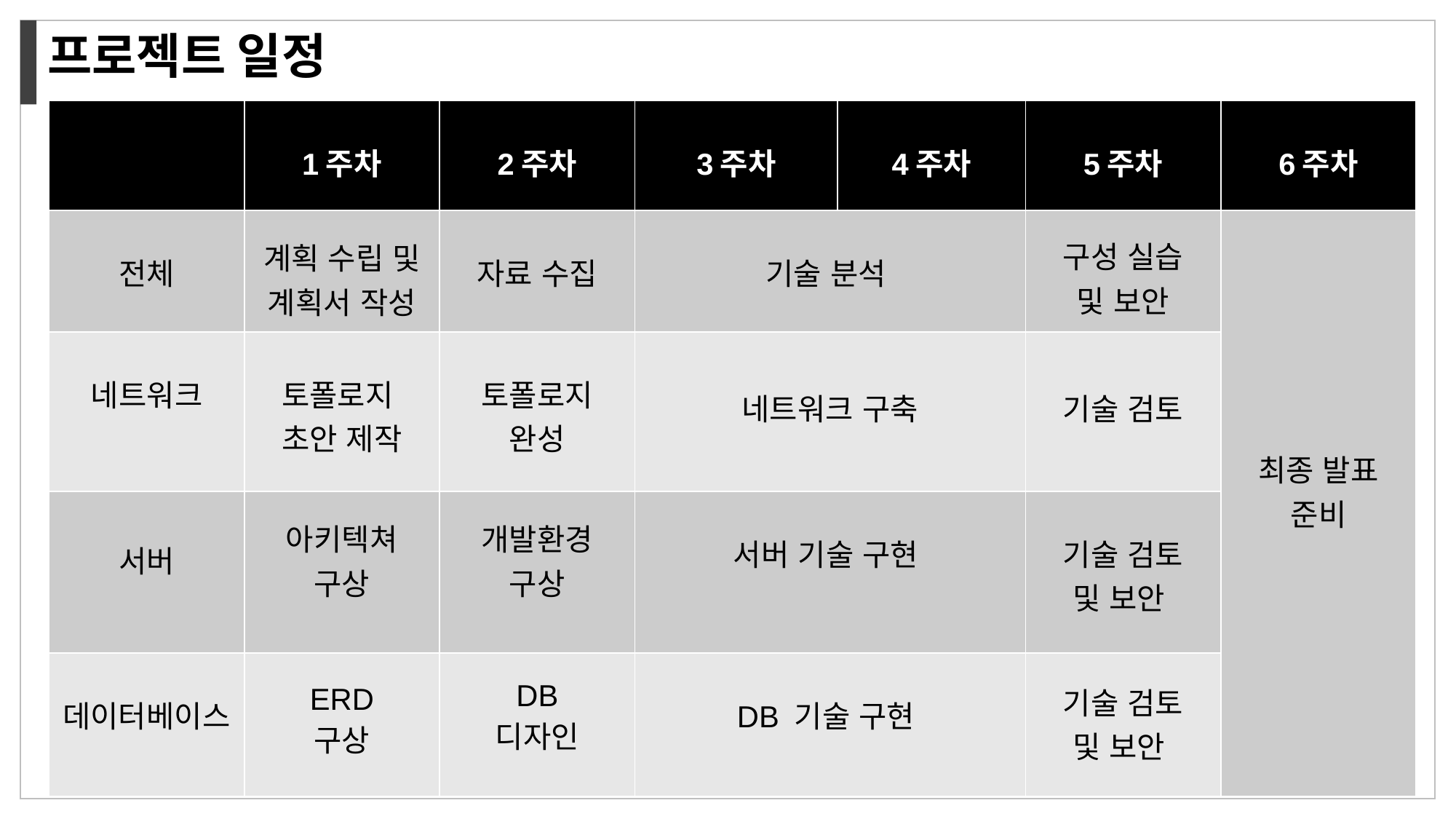

프로젝트 일정

|  | 1주차 | 2주차 | 3주차 | 4주차 | 5주차 | 6주차 |
| --- | --- | --- | --- | --- | --- | --- |
| 전체 | 계획 수립 및 계획서 작성 | 자료 수집 | 기술 분석 |  | 구성 실습 및 보안 | 최종 발표 준비 |
| 네트워크 | 토폴로지 초안 제작 | 토폴로지 완성 | 네트워크 구축 |  | 기술 검토 |  |
| 서버 | 아키텍쳐 구상 | 개발환경 구상 | 서버 기술 구현 |  | 기술 검토 및 보안 |  |
| 데이터베이스 | ERD 구상 | DB 디자인 | DB 기술 구현 |  | 기술 검토 및 보안 |  |
1 단계
STEP1
2 단계
STEP2
3 단계
STEP3
4 단계
STEP4